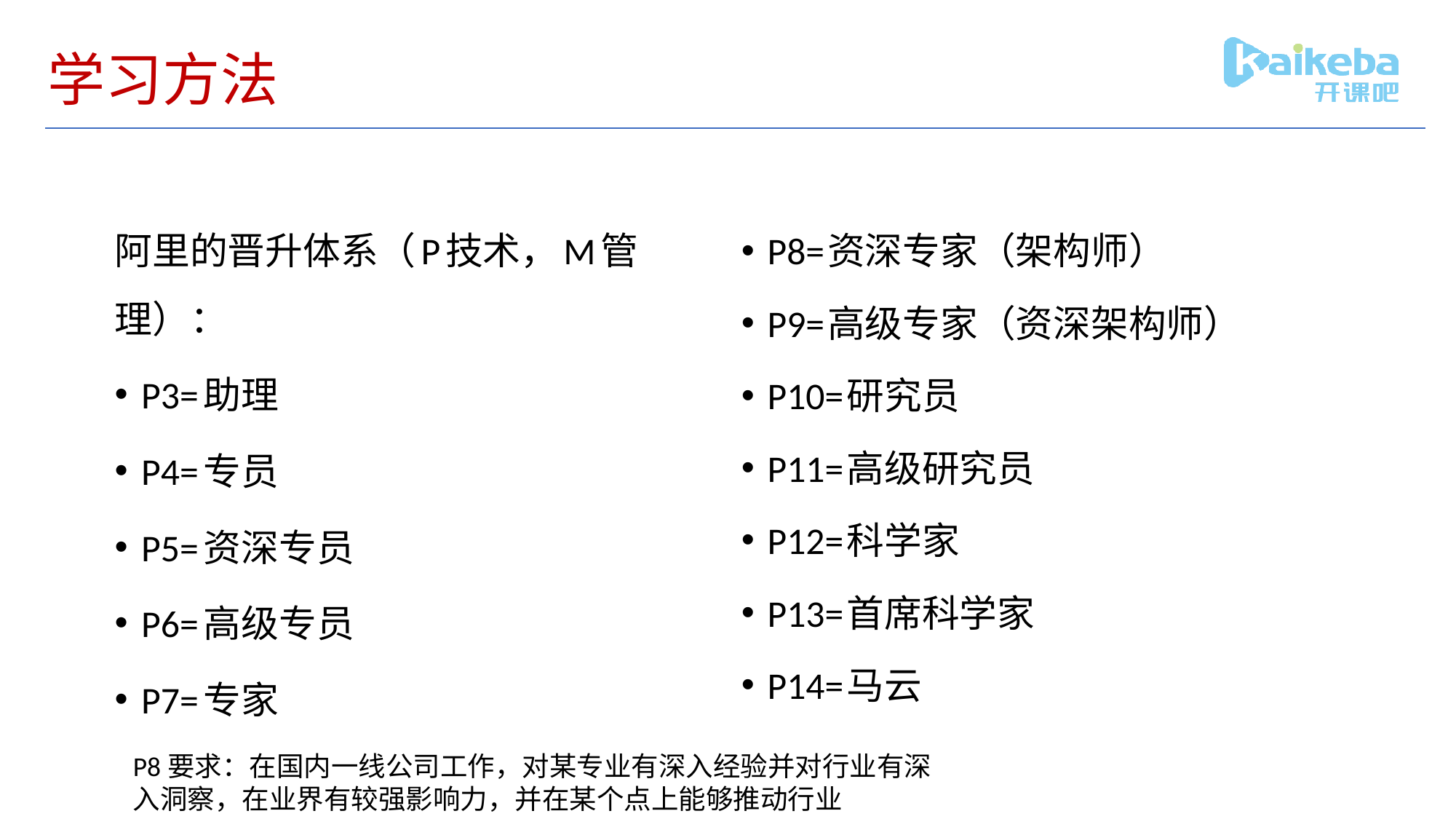

# 学习方法
阿里的晋升体系（P技术，M管理）：
P3=助理
P4=专员
P5=资深专员
P6=高级专员
P7=专家

P8=资深专家（架构师）
P9=高级专家（资深架构师）
P10=研究员
P11=高级研究员
P12=科学家
P13=首席科学家
P14=马云
P8要求：在国内一线公司工作，对某专业有深入经验并对行业有深入洞察，在业界有较强影响力，并在某个点上能够推动行业